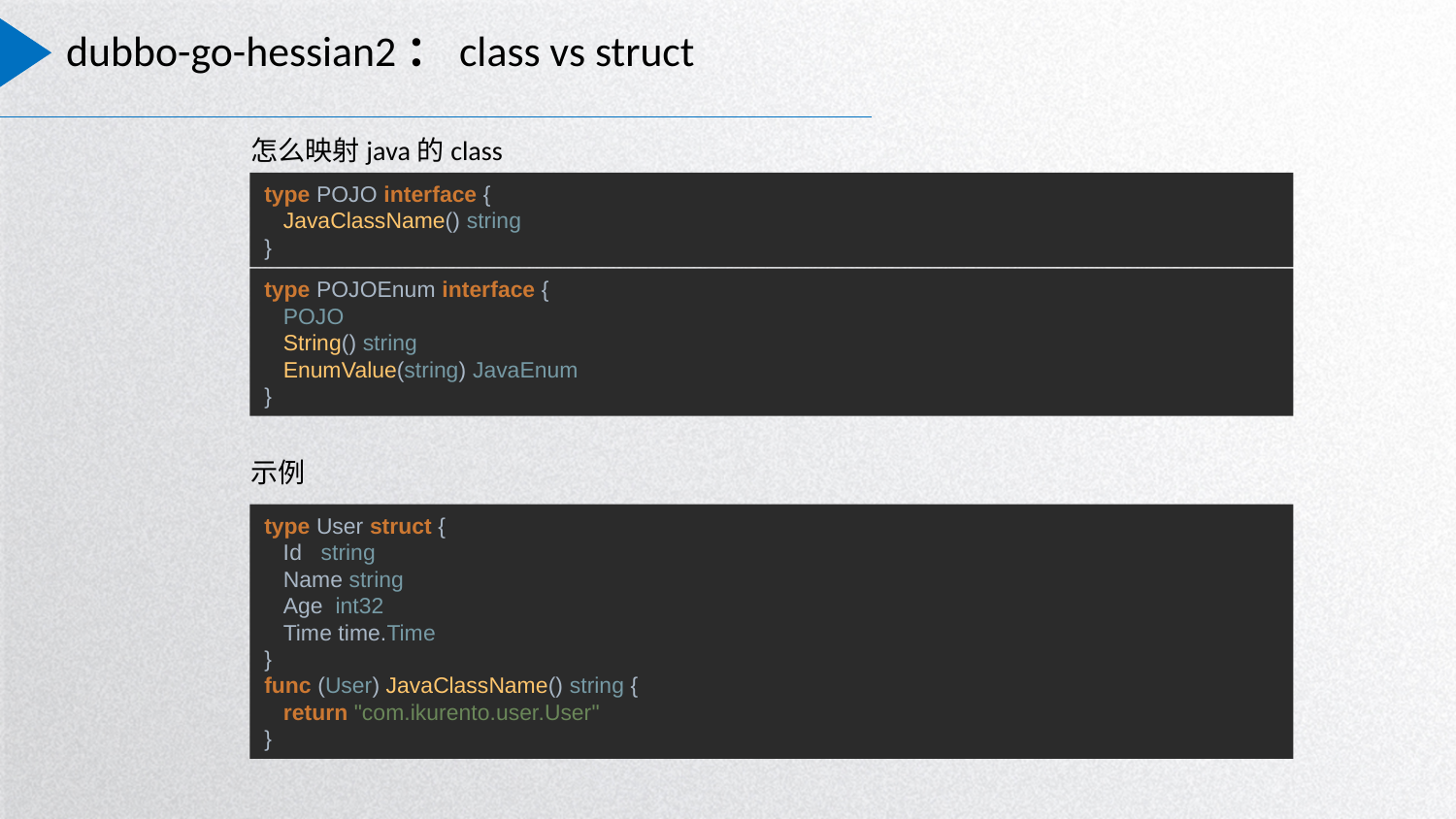

E6636BC20180234D78A0072836F0BF7012B9B20017B52B70A6D98136B1692B569B4DB638E16B8B03221924083846D7EBBA19217A31D0BB311BBFC215713E1DD124FE9FADEE2794A7548B25C761F245D6DCC1E3E77492517FB8FF11984C0F4C58DAD62B913E3
# dubbo-go-hessian2：class vs struct

怎么映射java的class

type POJO interface {
   JavaClassName() string
}
type POJOEnum interface {
   POJO
   String() string
   EnumValue(string) JavaEnum
}
示例

type User struct {
   Id   string
   Name string
   Age  int32
   Time time.Time
}
func (User) JavaClassName() string {
   return "com.ikurento.user.User"
}